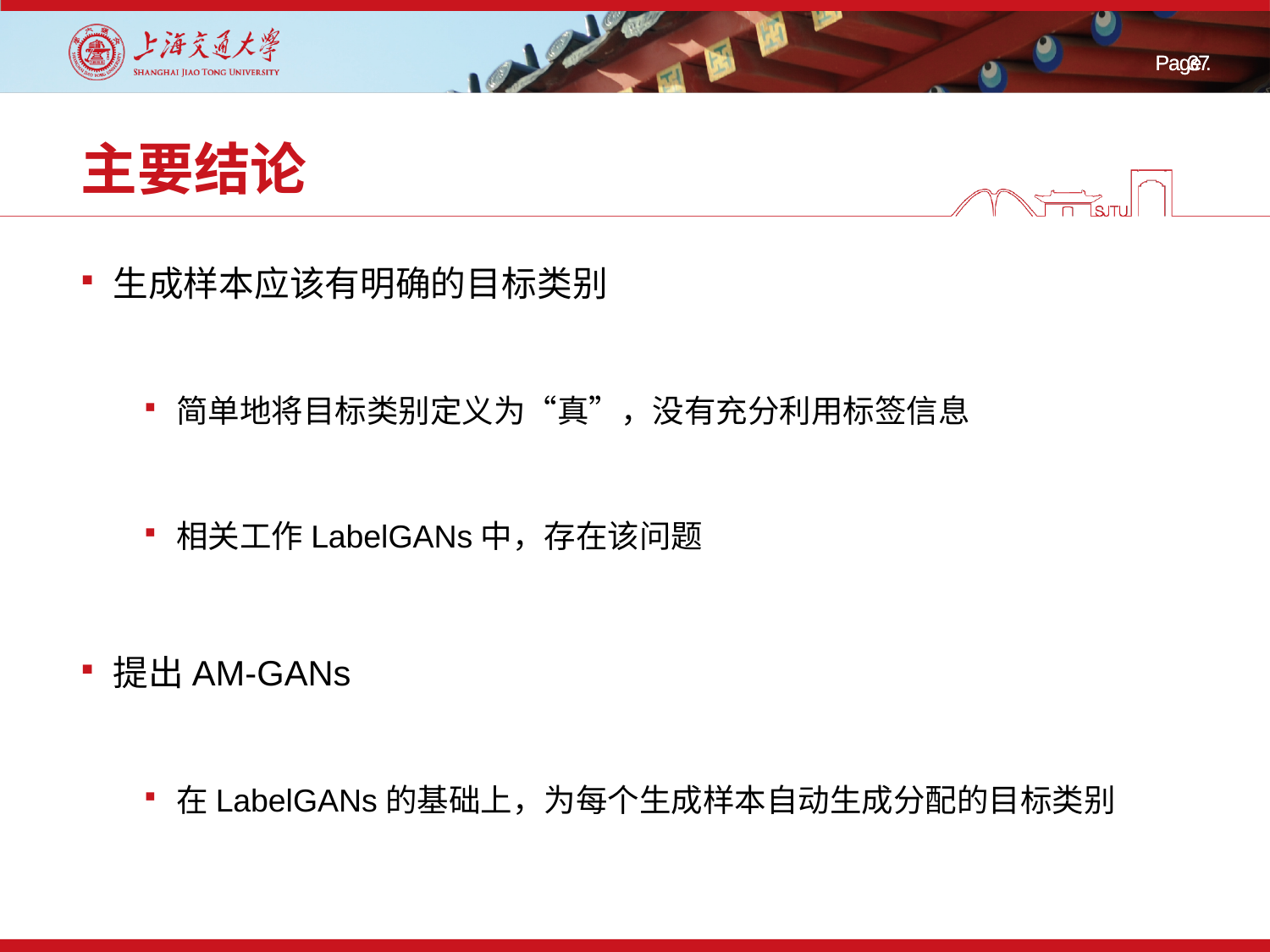

# 主要结论
生成样本应该有明确的目标类别

简单地将目标类别定义为“真”，没有充分利用标签信息

相关工作LabelGANs中，存在该问题

提出AM-GANs

在LabelGANs的基础上，为每个生成样本自动生成分配的目标类别